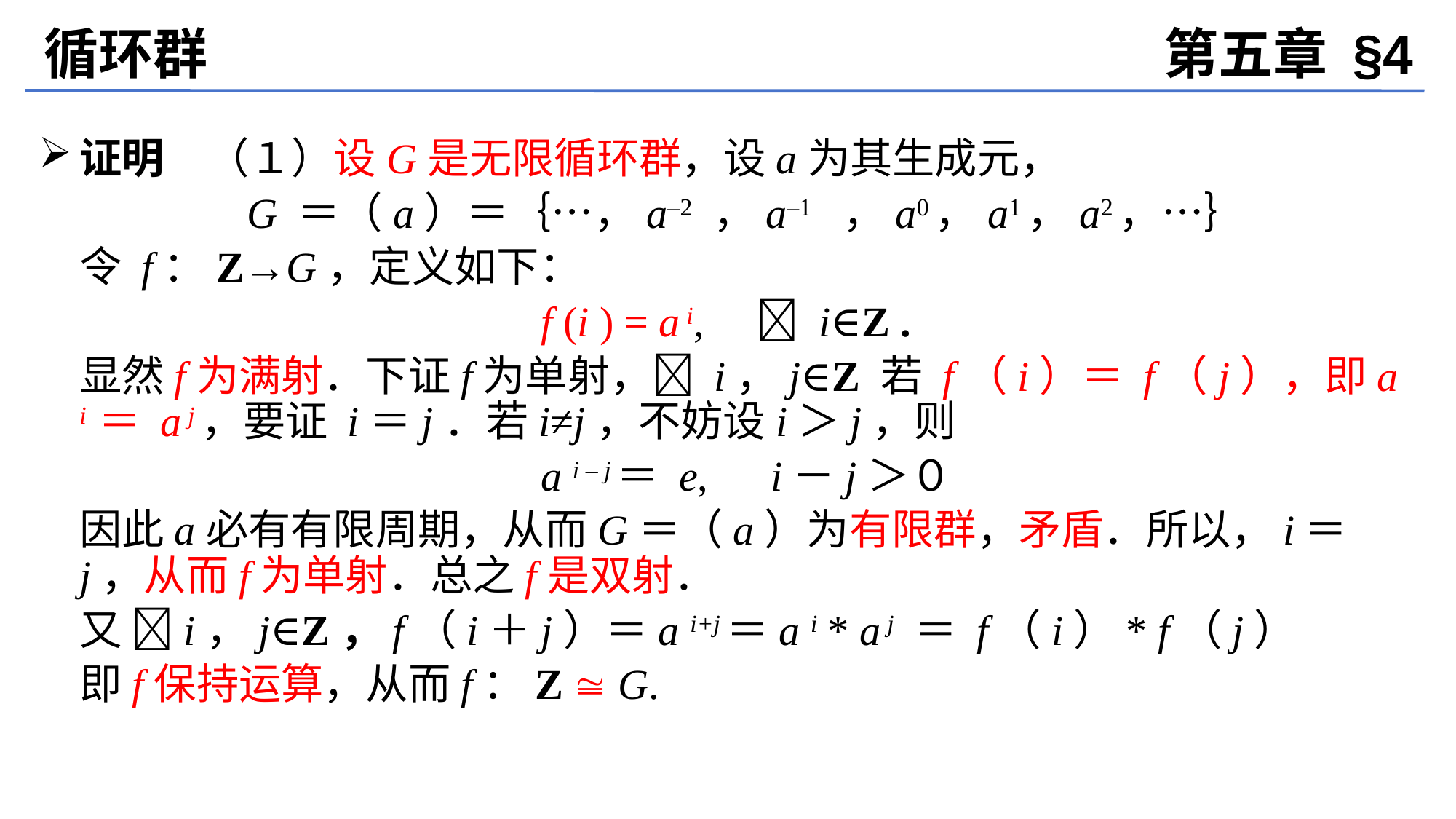

循环群
第五章 §4
证明　（１）设G是无限循环群，设a为其生成元，
	G ＝（a）＝｛…，a–2 ，a–1  ，a0，a1，a2，…｝
	令 f：Z→G，定义如下：
f (i ) = a i,　∀ i∈Z .
	显然f为满射．下证f为单射，∀ i，j∈Z 若 f（i）＝ f（j），即a i ＝ a j，要证 i＝j．若i≠j，不妨设i＞j，则
	a i – j＝ e,　i－j＞０
	因此a必有有限周期，从而G＝（a）为有限群，矛盾．所以，i＝j，从而f为单射．总之f是双射．
	又 ∀i，j∈Z，f（i＋j）＝a i+j＝a i * a j ＝ f（i）* f（j）
	即f保持运算，从而f：Z ≅ G.